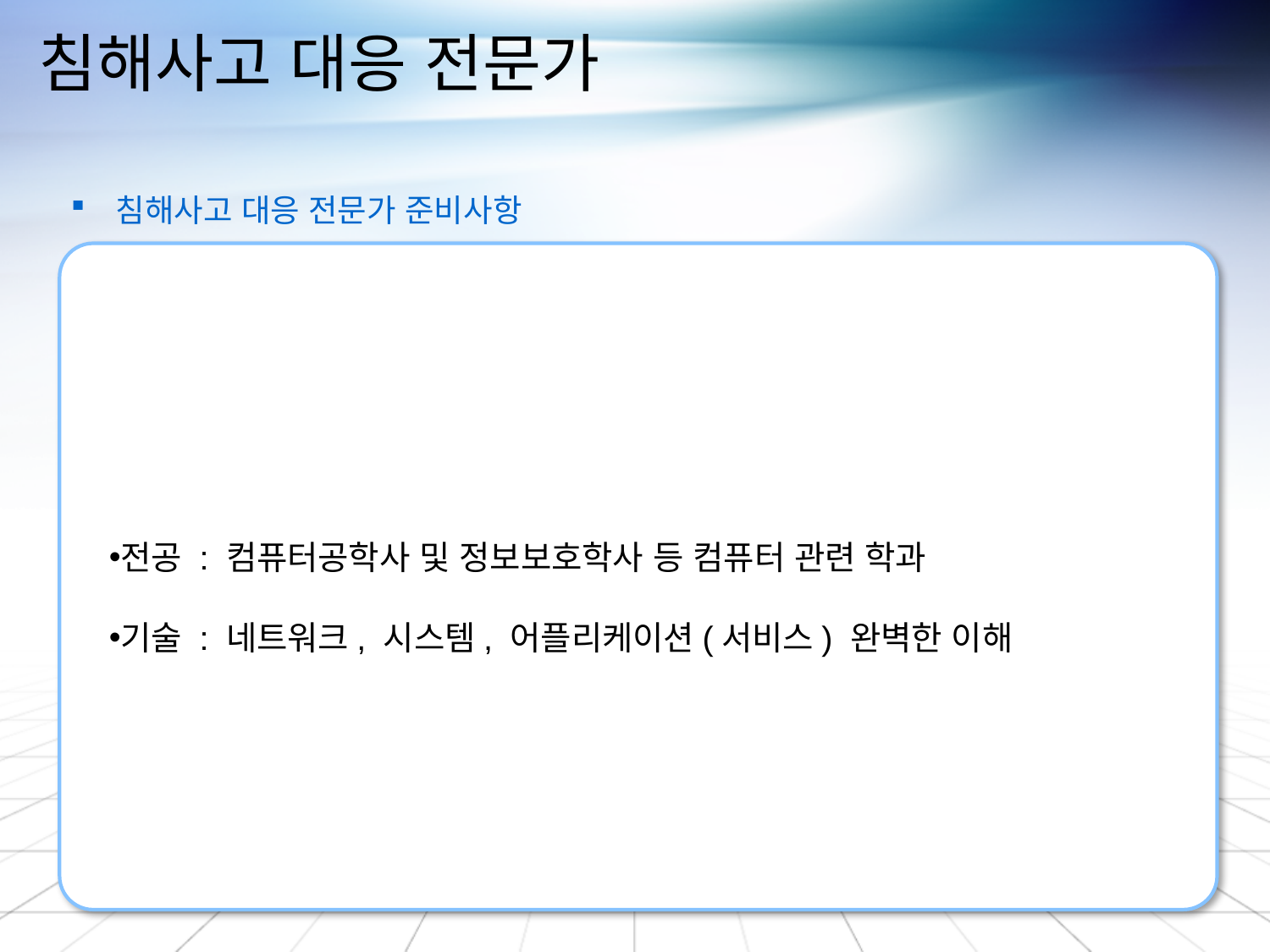

# 침해사고 대응 전문가
 침해사고 대응 전문가 준비사항

전공 : 컴퓨터공학사 및 정보보호학사 등 컴퓨터 관련 학과
기술 : 네트워크, 시스템, 어플리케이션(서비스) 완벽한 이해